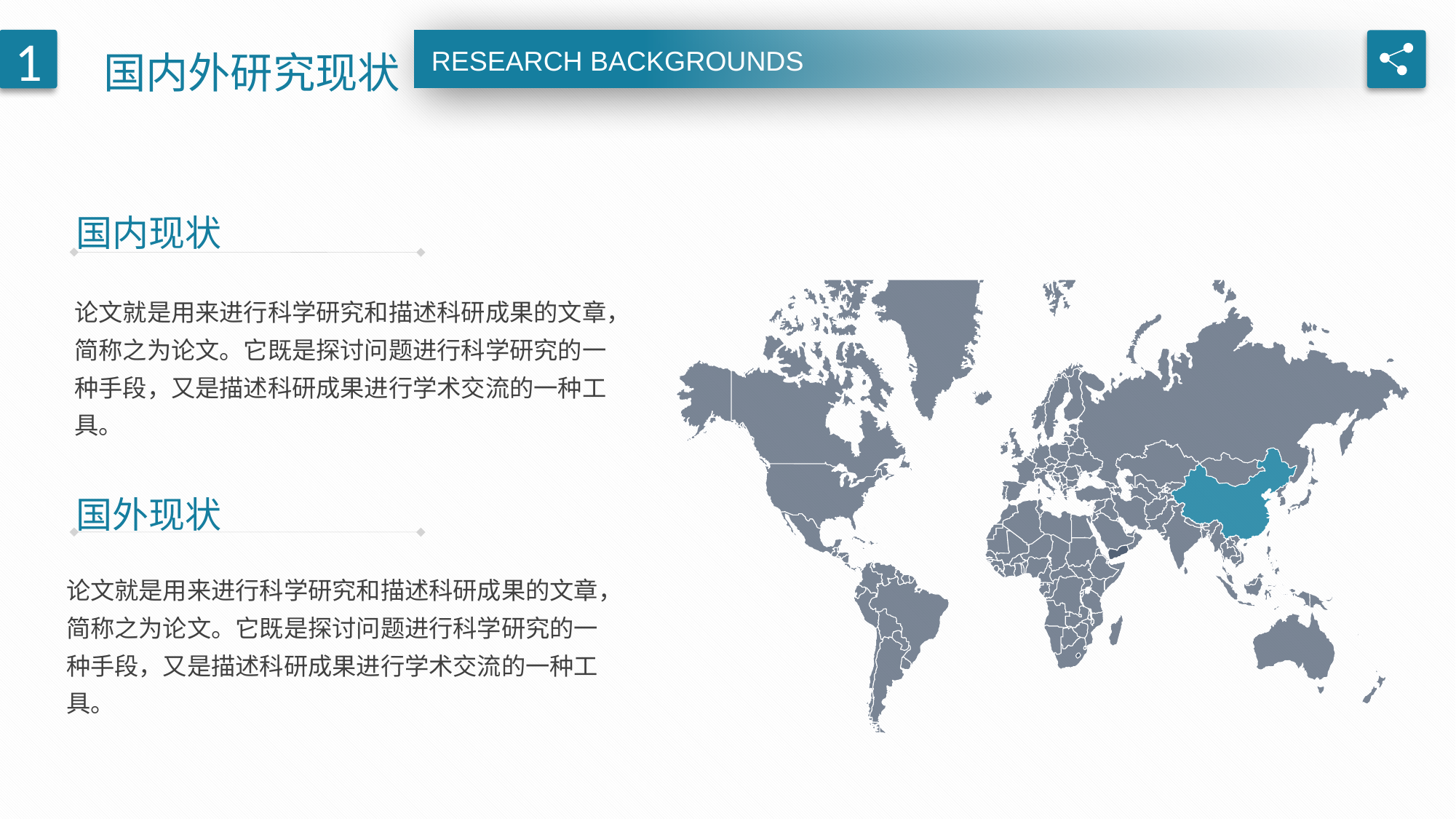

国内外研究现状
1

RESEARCH BACKGROUNDS

国内现状

论文就是用来进行科学研究和描述科研成果的文章，简称之为论文。它既是探讨问题进行科学研究的一种手段，又是描述科研成果进行学术交流的一种工具。

国外现状

论文就是用来进行科学研究和描述科研成果的文章，简称之为论文。它既是探讨问题进行科学研究的一种手段，又是描述科研成果进行学术交流的一种工具。